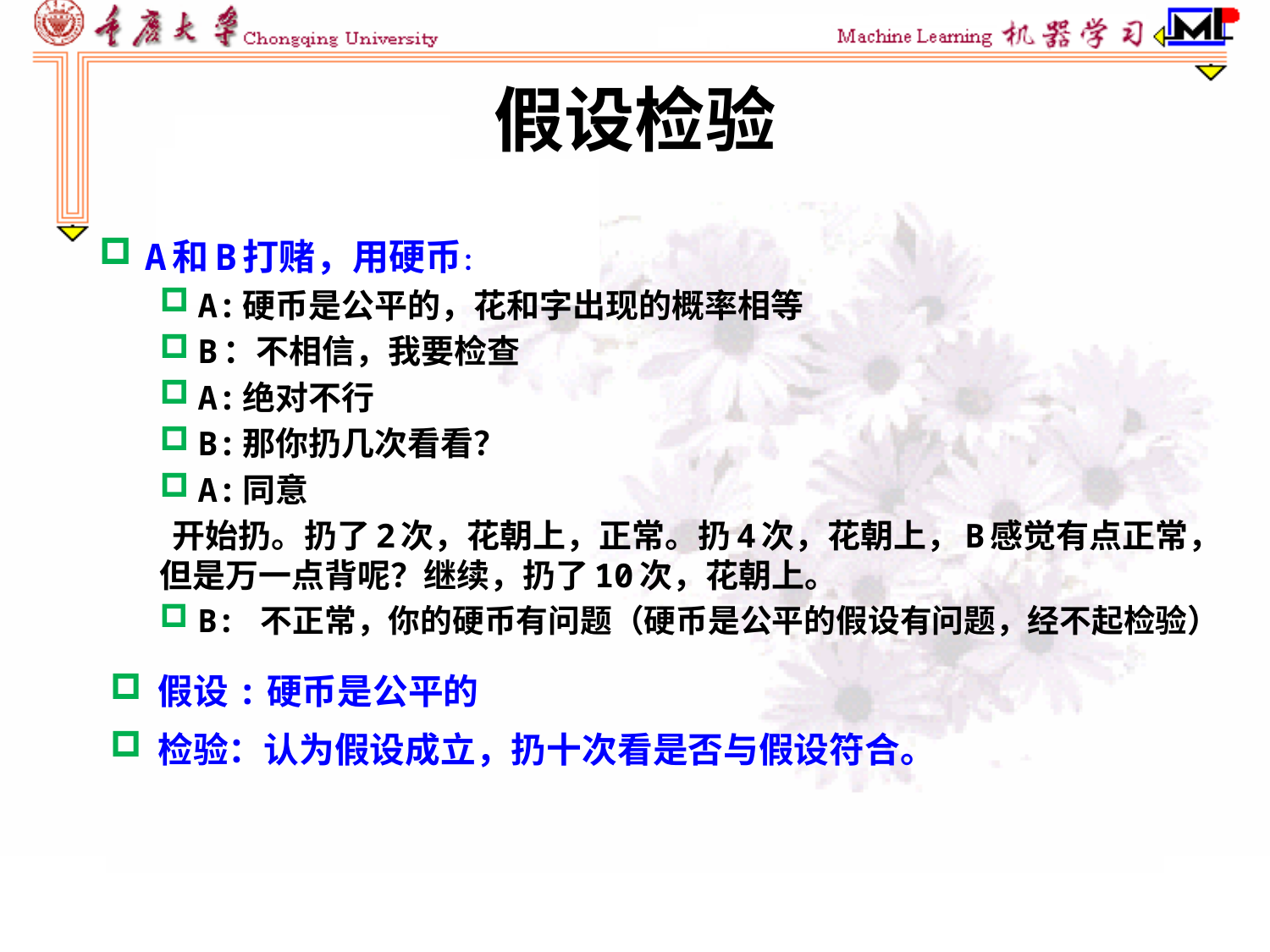

# 假设检验
A和B打赌，用硬币：
A:硬币是公平的，花和字出现的概率相等
B：不相信，我要检查
A:绝对不行
B:那你扔几次看看？
A:同意
 开始扔。扔了2次，花朝上，正常。扔4次，花朝上，B感觉有点正常，但是万一点背呢？继续，扔了10次，花朝上。
B: 不正常，你的硬币有问题（硬币是公平的假设有问题，经不起检验）
假设:硬币是公平的
检验：认为假设成立，扔十次看是否与假设符合。